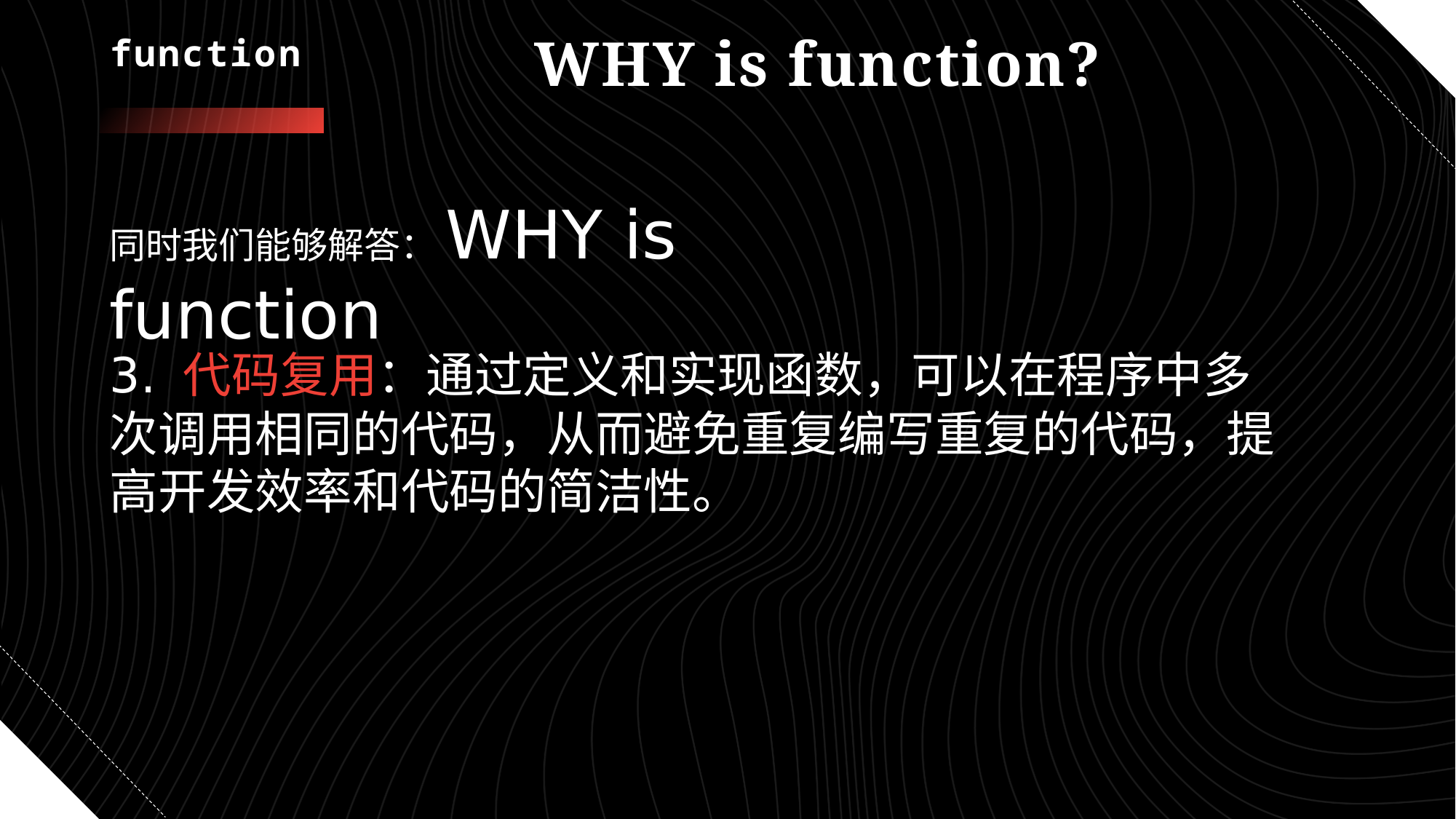

# function
WHY is function?
同时我们能够解答：WHY is function
3. 代码复用：通过定义和实现函数，可以在程序中多次调用相同的代码，从而避免重复编写重复的代码，提高开发效率和代码的简洁性。